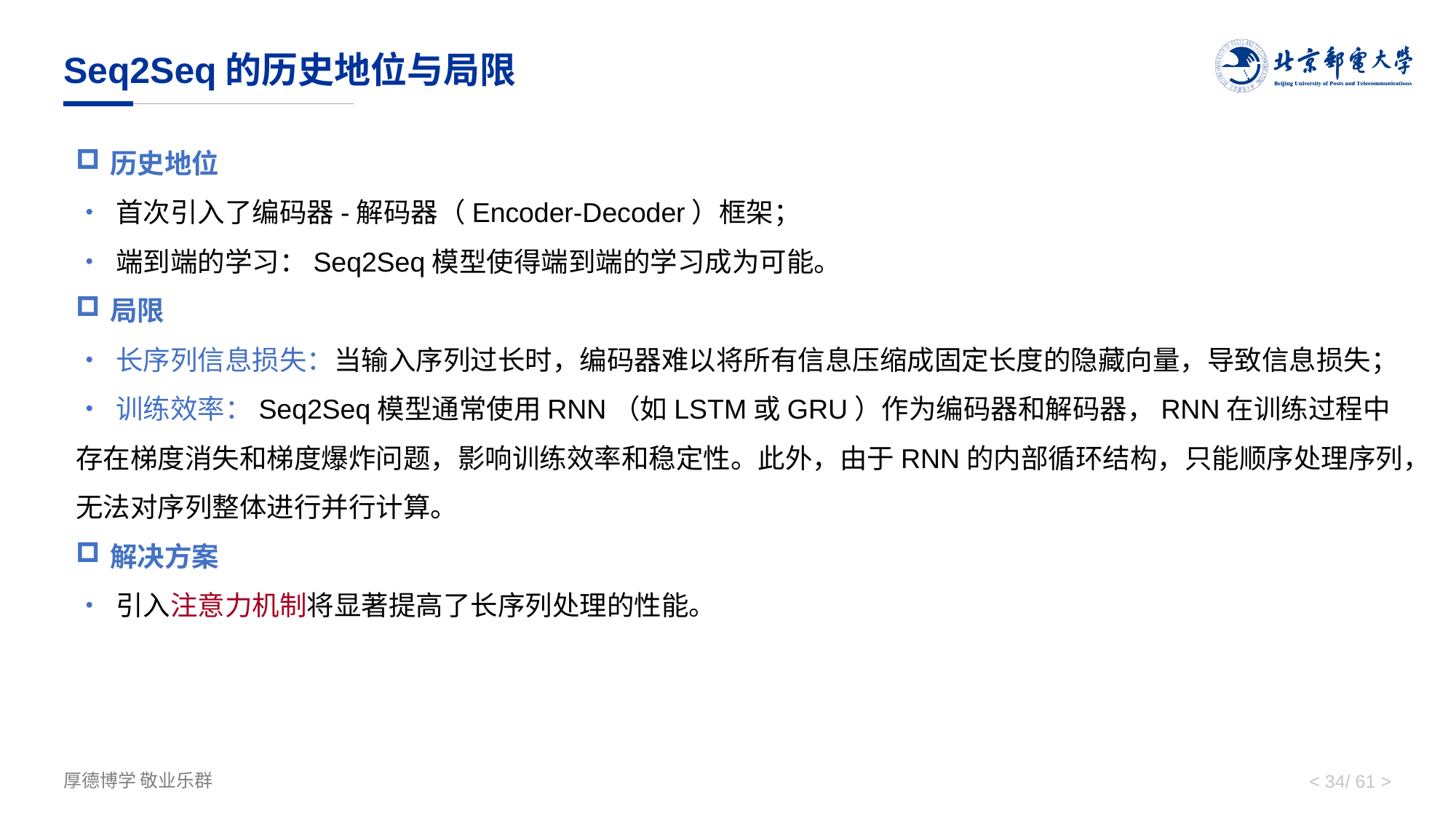

# Seq2Seq的历史地位与局限
历史地位
• 首次引入了编码器-解码器（Encoder-Decoder）框架；
• 端到端的学习：Seq2Seq模型使得端到端的学习成为可能。
局限
• 长序列信息损失：当输入序列过长时，编码器难以将所有信息压缩成固定长度的隐藏向量，导致信息损失；
• 训练效率：Seq2Seq模型通常使用RNN（如LSTM或GRU）作为编码器和解码器，RNN在训练过程中存在梯度消失和梯度爆炸问题，影响训练效率和稳定性。此外，由于RNN的内部循环结构，只能顺序处理序列，无法对序列整体进行并行计算。
解决方案
• 引入注意力机制将显著提高了长序列处理的性能。
< 34/ 61 >